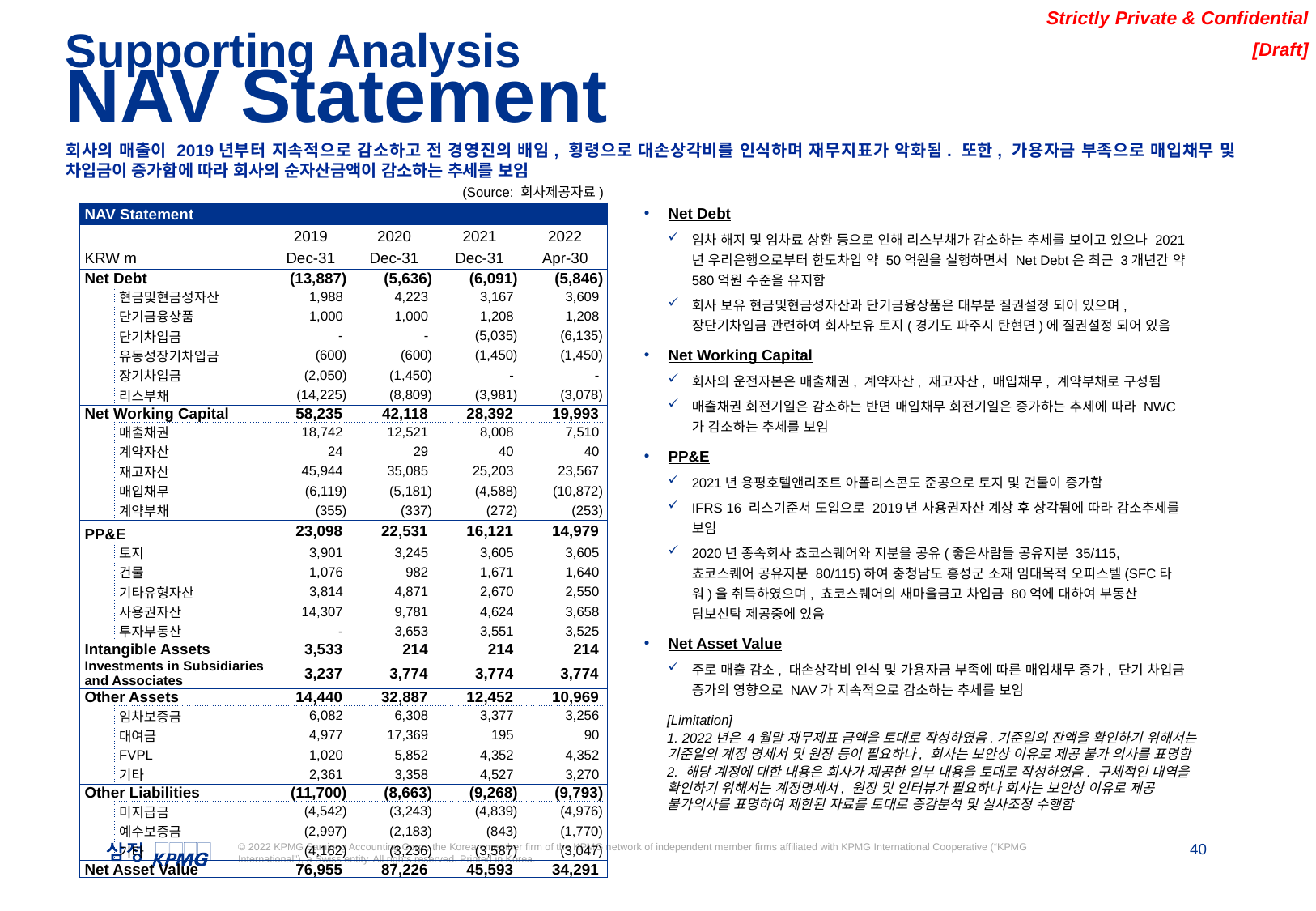

Supporting Analysis
NAV Statement
회사의 매출이 2019년부터 지속적으로 감소하고 전 경영진의 배임, 횡령으로 대손상각비를 인식하며 재무지표가 악화됨. 또한, 가용자금 부족으로 매입채무 및 차입금이 증가함에 따라 회사의 순자산금액이 감소하는 추세를 보임
(Source: 회사제공자료)
Net Debt
임차 해지 및 임차료 상환 등으로 인해 리스부채가 감소하는 추세를 보이고 있으나 2021년 우리은행으로부터 한도차입 약 50억원을 실행하면서 Net Debt은 최근 3개년간 약 580억원 수준을 유지함
회사 보유 현금및현금성자산과 단기금융상품은 대부분 질권설정 되어 있으며, 장단기차입금 관련하여 회사보유 토지(경기도 파주시 탄현면)에 질권설정 되어 있음
Net Working Capital
회사의 운전자본은 매출채권, 계약자산, 재고자산, 매입채무, 계약부채로 구성됨
매출채권 회전기일은 감소하는 반면 매입채무 회전기일은 증가하는 추세에 따라 NWC가 감소하는 추세를 보임
PP&E
2021년 용평호텔앤리조트 아폴리스콘도 준공으로 토지 및 건물이 증가함
IFRS 16 리스기준서 도입으로 2019년 사용권자산 계상 후 상각됨에 따라 감소추세를 보임
2020년 종속회사 쵸코스퀘어와 지분을 공유(좋은사람들 공유지분 35/115, 쵸코스퀘어 공유지분 80/115)하여 충청남도 홍성군 소재 임대목적 오피스텔(SFC타워)을 취득하였으며, 쵸코스퀘어의 새마을금고 차입금 80억에 대하여 부동산 담보신탁 제공중에 있음
Net Asset Value
주로 매출 감소, 대손상각비 인식 및 가용자금 부족에 따른 매입채무 증가, 단기 차입금 증가의 영향으로 NAV가 지속적으로 감소하는 추세를 보임
| NAV Statement |  |  |  |  |  |  |
| --- | --- | --- | --- | --- | --- | --- |
|  |  |  | 2019 | 2020 | 2021 | 2022 |
| KRW m |  |  | Dec-31 | Dec-31 | Dec-31 | Apr-30 |
| Net Debt |  |  | (13,887) | (5,636) | (6,091) | (5,846) |
|  | 현금및현금성자산 |  | 1,988 | 4,223 | 3,167 | 3,609 |
|  | 단기금융상품 |  | 1,000 | 1,000 | 1,208 | 1,208 |
|  | 단기차입금 |  | - | - | (5,035) | (6,135) |
|  | 유동성장기차입금 |  | (600) | (600) | (1,450) | (1,450) |
|  | 장기차입금 |  | (2,050) | (1,450) | - | - |
|  | 리스부채 |  | (14,225) | (8,809) | (3,981) | (3,078) |
| Net Working Capital |  |  | 58,235 | 42,118 | 28,392 | 19,993 |
|  | 매출채권 |  | 18,742 | 12,521 | 8,008 | 7,510 |
|  | 계약자산 |  | 24 | 29 | 40 | 40 |
|  | 재고자산 |  | 45,944 | 35,085 | 25,203 | 23,567 |
|  | 매입채무 |  | (6,119) | (5,181) | (4,588) | (10,872) |
|  | 계약부채 |  | (355) | (337) | (272) | (253) |
| PP&E |  |  | 23,098 | 22,531 | 16,121 | 14,979 |
|  | 토지 |  | 3,901 | 3,245 | 3,605 | 3,605 |
|  | 건물 |  | 1,076 | 982 | 1,671 | 1,640 |
|  | 기타유형자산 |  | 3,814 | 4,871 | 2,670 | 2,550 |
|  | 사용권자산 |  | 14,307 | 9,781 | 4,624 | 3,658 |
|  | 투자부동산 |  | - | 3,653 | 3,551 | 3,525 |
| Intangible Assets |  |  | 3,533 | 214 | 214 | 214 |
| Investments in Subsidiaries and Associates |  |  | 3,237 | 3,774 | 3,774 | 3,774 |
| Other Assets |  |  | 14,440 | 32,887 | 12,452 | 10,969 |
|  | 임차보증금 |  | 6,082 | 6,308 | 3,377 | 3,256 |
|  | 대여금 |  | 4,977 | 17,369 | 195 | 90 |
|  | FVPL |  | 1,020 | 5,852 | 4,352 | 4,352 |
|  | 기타 |  | 2,361 | 3,358 | 4,527 | 3,270 |
| Other Liabilities |  |  | (11,700) | (8,663) | (9,268) | (9,793) |
|  | 미지급금 |  | (4,542) | (3,243) | (4,839) | (4,976) |
|  | 예수보증금 |  | (2,997) | (2,183) | (843) | (1,770) |
|  | 기타 |  | (4,162) | (3,236) | (3,587) | (3,047) |
| Net Asset Value |  |  | 76,955 | 87,226 | 45,593 | 34,291 |
[Limitation]
1. 2022년은 4월말 재무제표 금액을 토대로 작성하였음.기준일의 잔액을 확인하기 위해서는 기준일의 계정 명세서 및 원장 등이 필요하나, 회사는 보안상 이유로 제공 불가 의사를 표명함
2. 해당 계정에 대한 내용은 회사가 제공한 일부 내용을 토대로 작성하였음. 구체적인 내역을 확인하기 위해서는 계정명세서, 원장 및 인터뷰가 필요하나 회사는 보안상 이유로 제공 불가의사를 표명하여 제한된 자료를 토대로 증감분석 및 실사조정 수행함